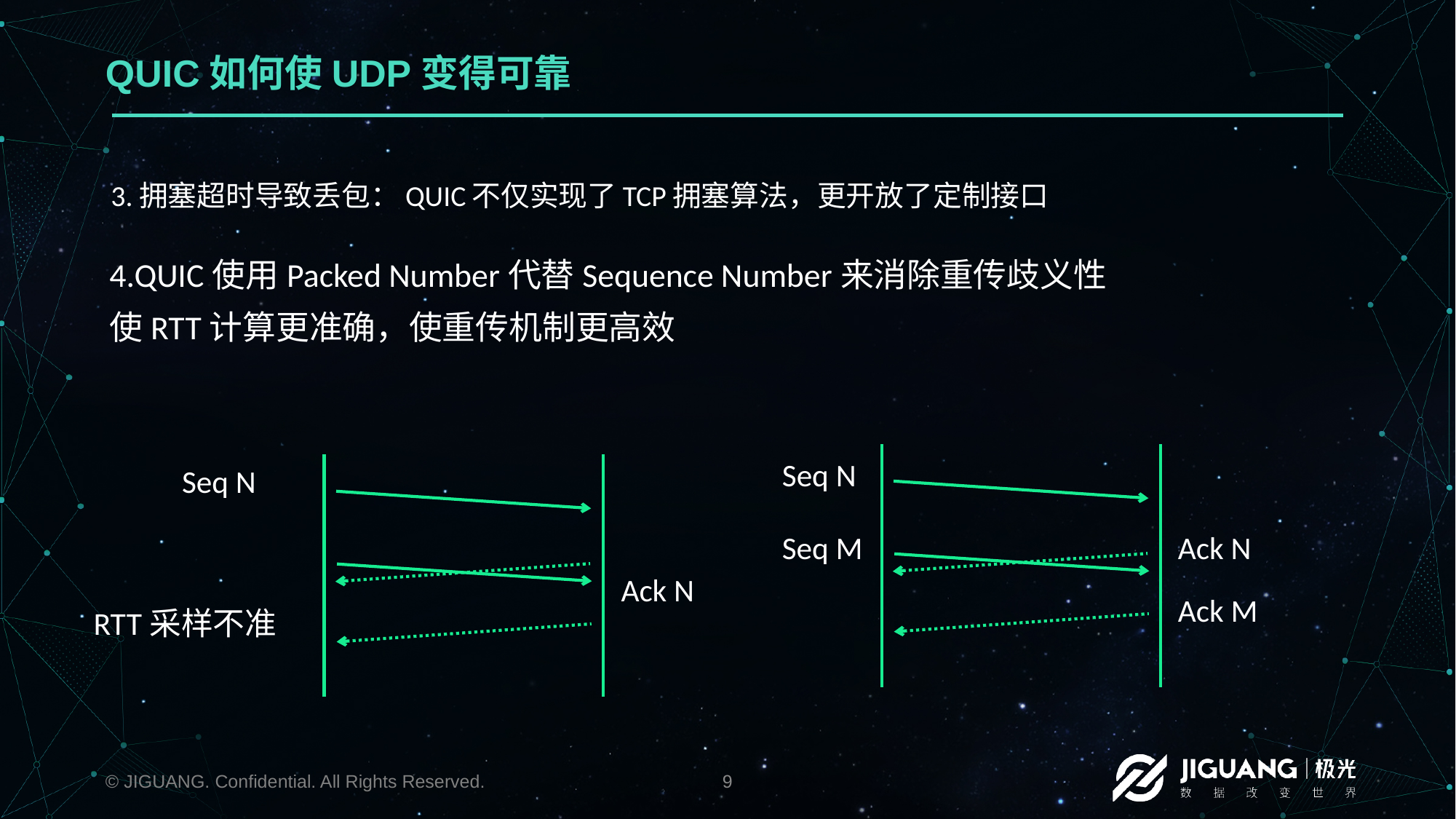

# QUIC如何使UDP变得可靠
3.拥塞超时导致丢包：QUIC不仅实现了TCP拥塞算法，更开放了定制接口
4.QUIC使用Packed Number代替Sequence Number来消除重传歧义性
使RTT计算更准确，使重传机制更高效

Seq N

Seq M
Ack N

Ack M

Seq N

Ack N
RTT采样不准

© JIGUANG. Confidential. All Rights Reserved.
9